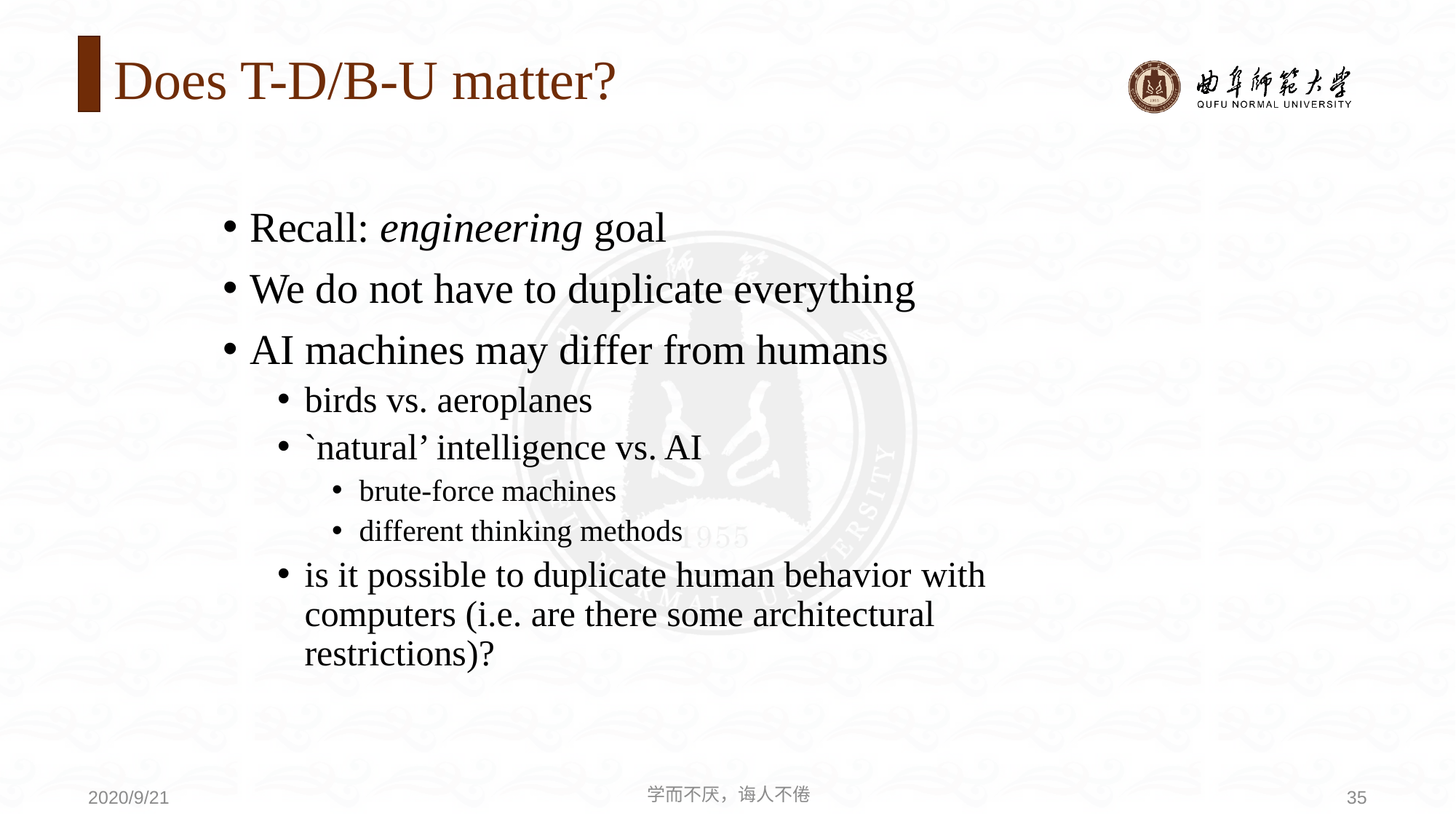

# Does T-D/B-U matter?
Recall: engineering goal
We do not have to duplicate everything
AI machines may differ from humans
birds vs. aeroplanes
`natural’ intelligence vs. AI
brute-force machines
different thinking methods
is it possible to duplicate human behavior with computers (i.e. are there some architectural restrictions)?
学而不厌，诲人不倦
35
2020/9/21